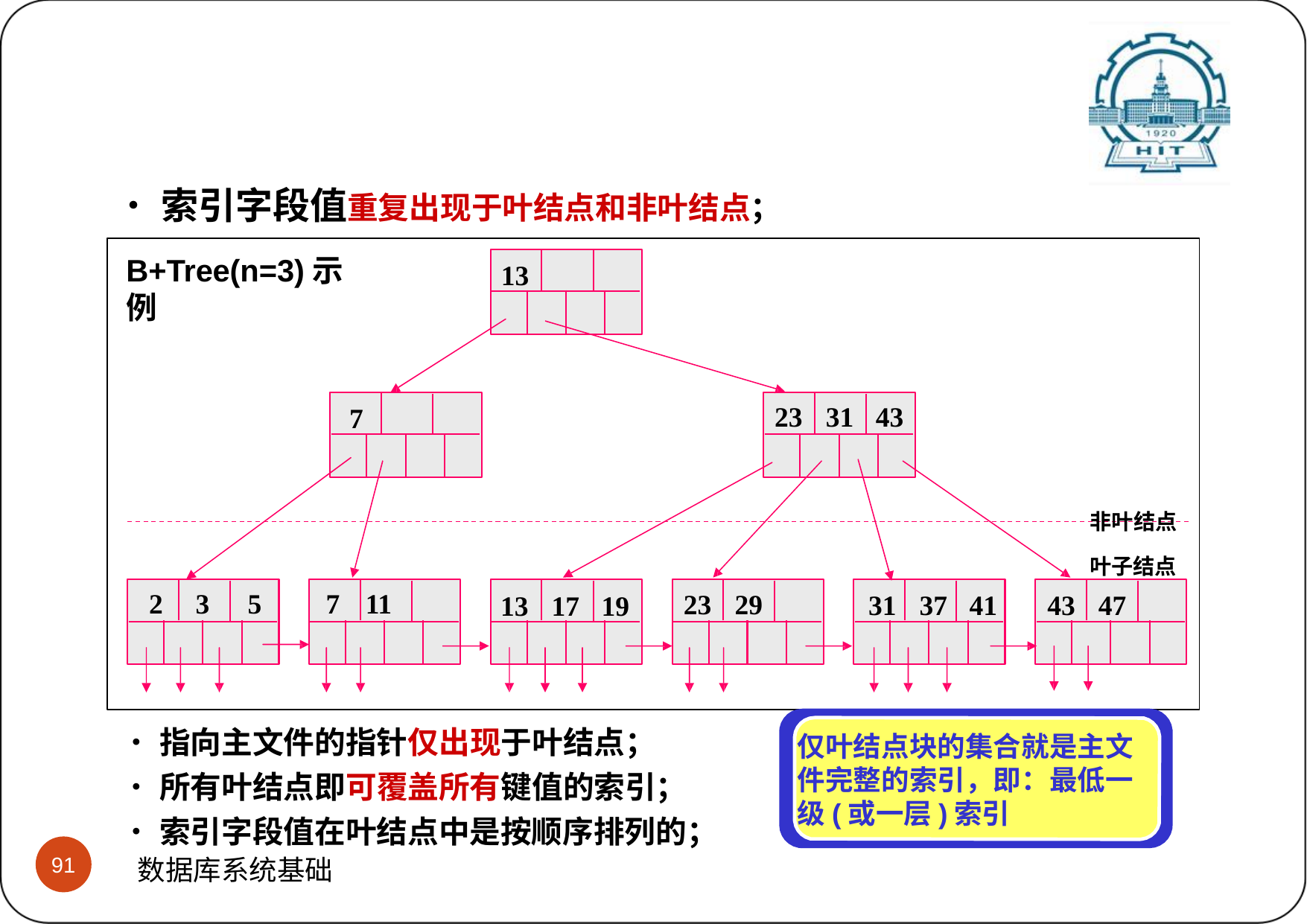

# B+树(B+ Tree) (3)B+树的存储约定
•索引字段值重复出现于叶结点和非叶结点；

B+Tree(n=3)示例
13

23	31	43
7

非叶结点 叶子结点

2	3	5
7	11
23	29
31	37	41
43	47
13	17	19

•指向主文件的指针仅出现于叶结点；
•所有叶结点即可覆盖所有键值的索引；
•索引字段值在叶结点中是按顺序排列的；
仅叶结点块的集合就是主文 件完整的索引，即：最低一 级(或一层)索引